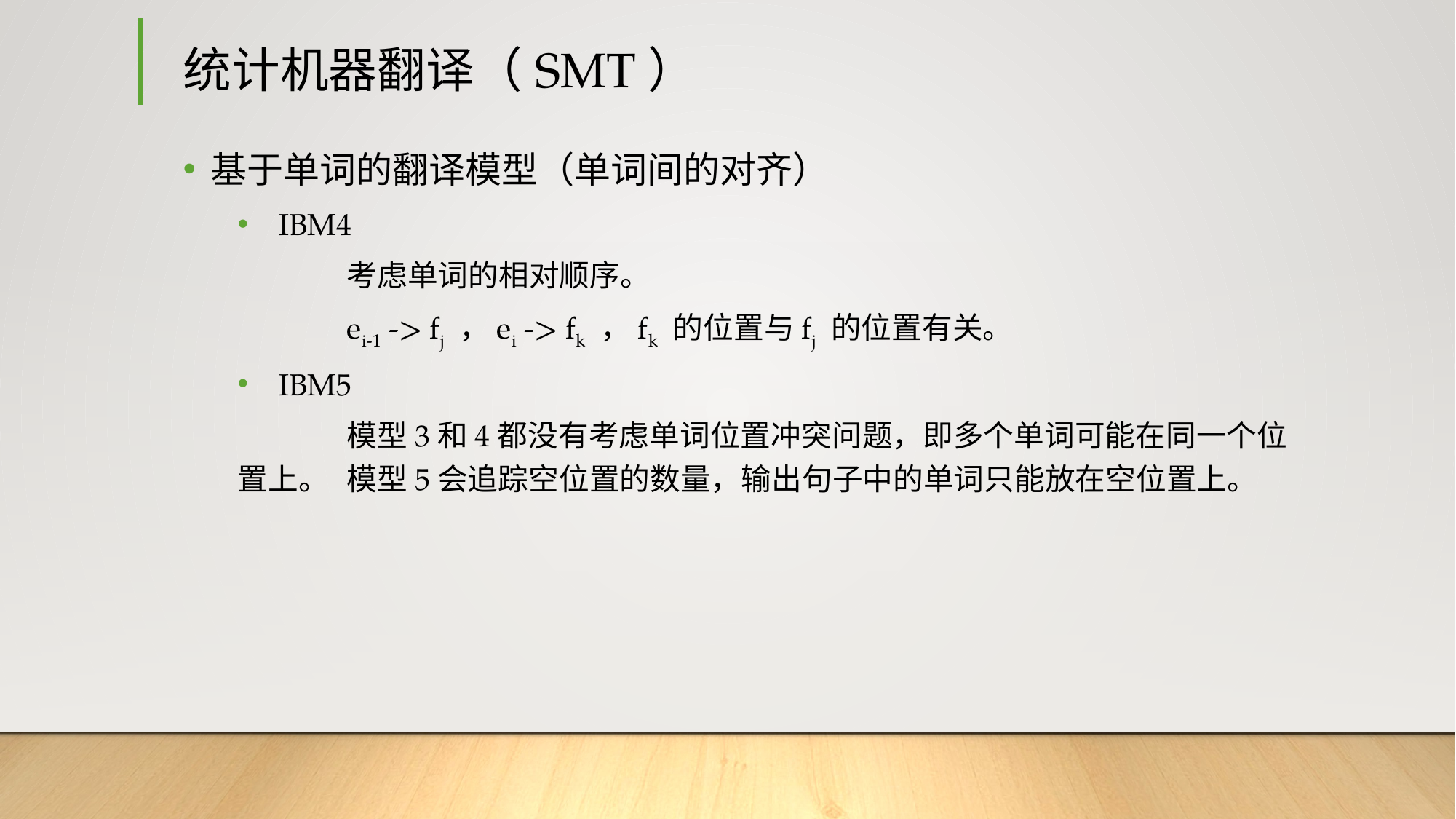

# 统计机器翻译（SMT）
基于单词的翻译模型（单词间的对齐）
IBM4
	考虑单词的相对顺序。
	ei-1 -> fj ，ei -> fk ，fk 的位置与fj 的位置有关。
IBM5
	模型3和4都没有考虑单词位置冲突问题，即多个单词可能在同一个位置上。	模型5会追踪空位置的数量，输出句子中的单词只能放在空位置上。